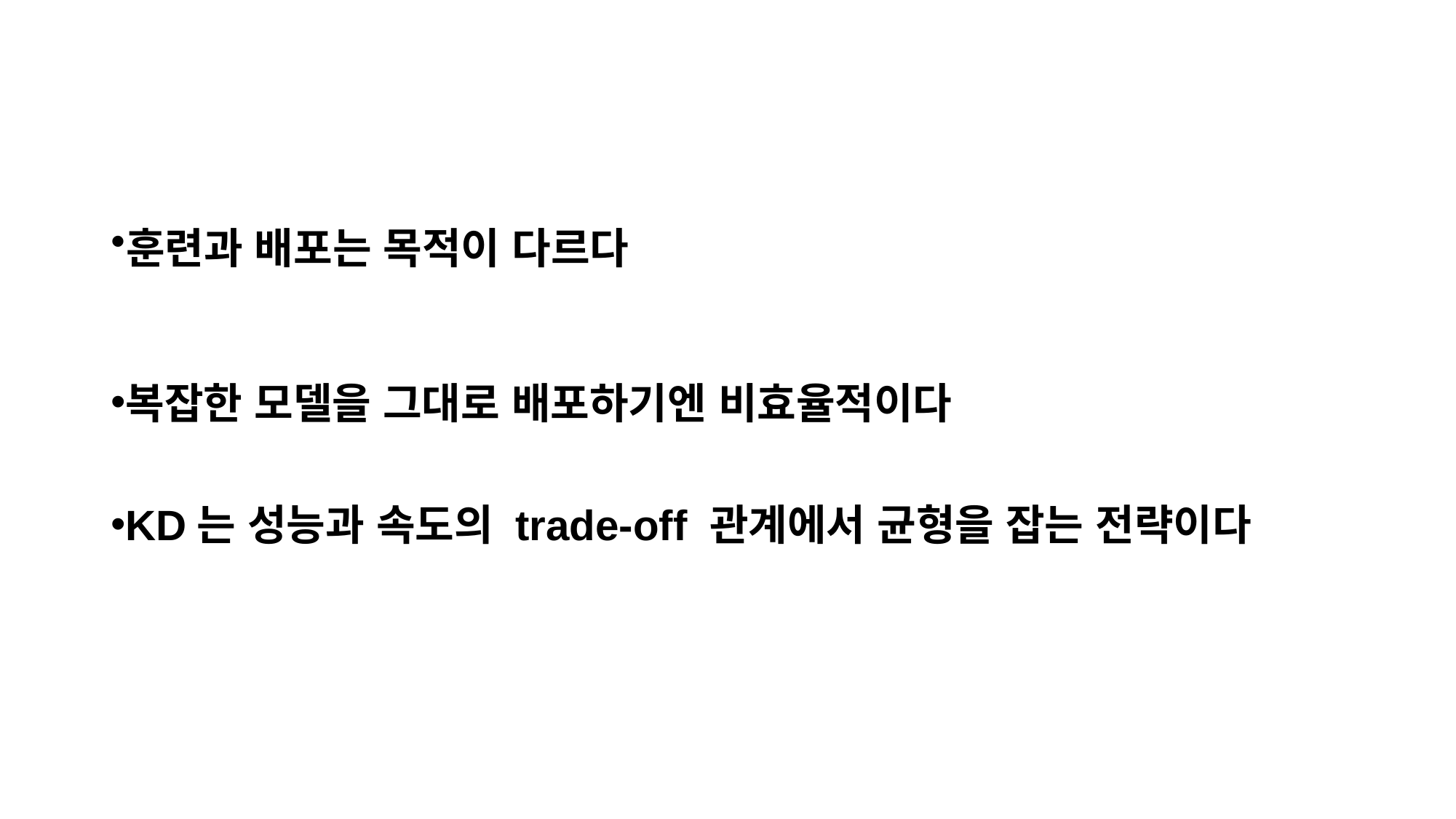

훈련과 배포는 목적이 다르다

복잡한 모델을 그대로 배포하기엔 비효율적이다

KD는 성능과 속도의 trade-off 관계에서 균형을 잡는 전략이다